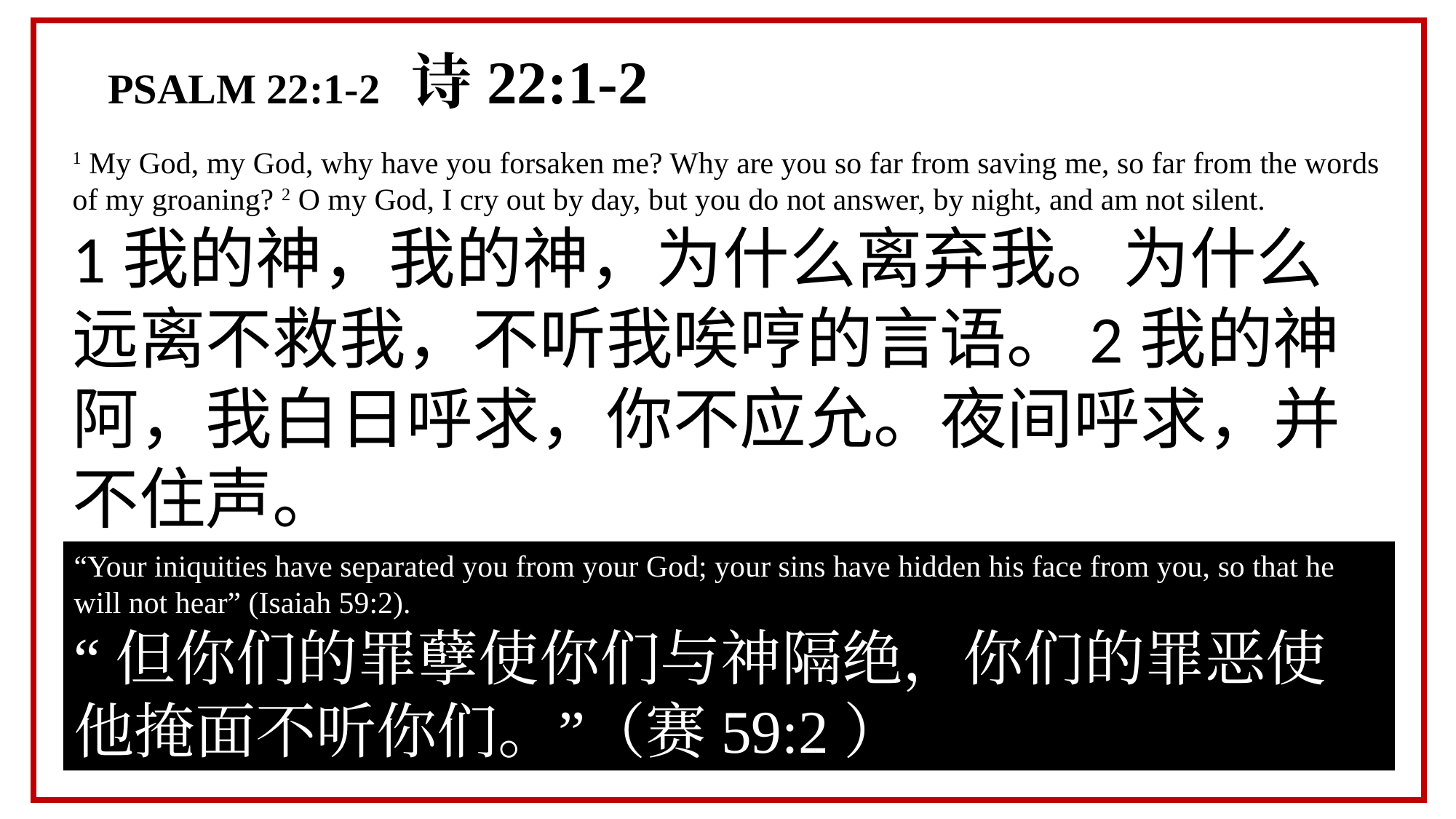

PSALM 22:1-2  诗22:1-2
1 My God, my God, why have you forsaken me? Why are you so far from saving me, so far from the words of my groaning? 2 O my God, I cry out by day, but you do not answer, by night, and am not silent.
1我的神，我的神，为什么离弃我。为什么远离不救我，不听我唉哼的言语。2我的神阿，我白日呼求，你不应允。夜间呼求，并不住声。
“Your iniquities have separated you from your God; your sins have hidden his face from you, so that he will not hear” (Isaiah 59:2).
“但你们的罪孽使你们与神隔绝，你们的罪恶使他掩面不听你们。”（赛59:2）